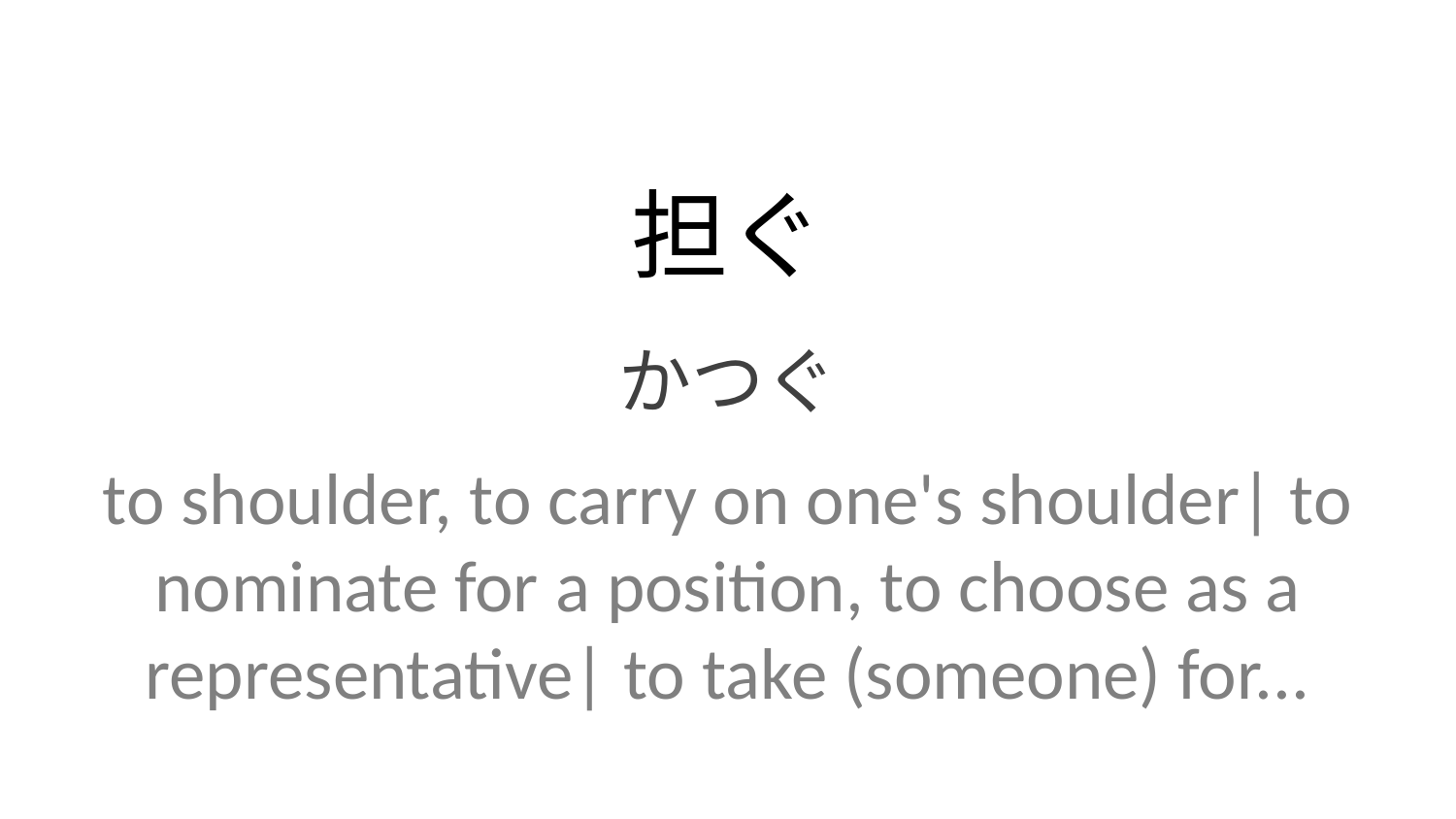

担ぐ

かつぐ
to shoulder, to carry on one's shoulder| to nominate for a position, to choose as a representative| to take (someone) for...